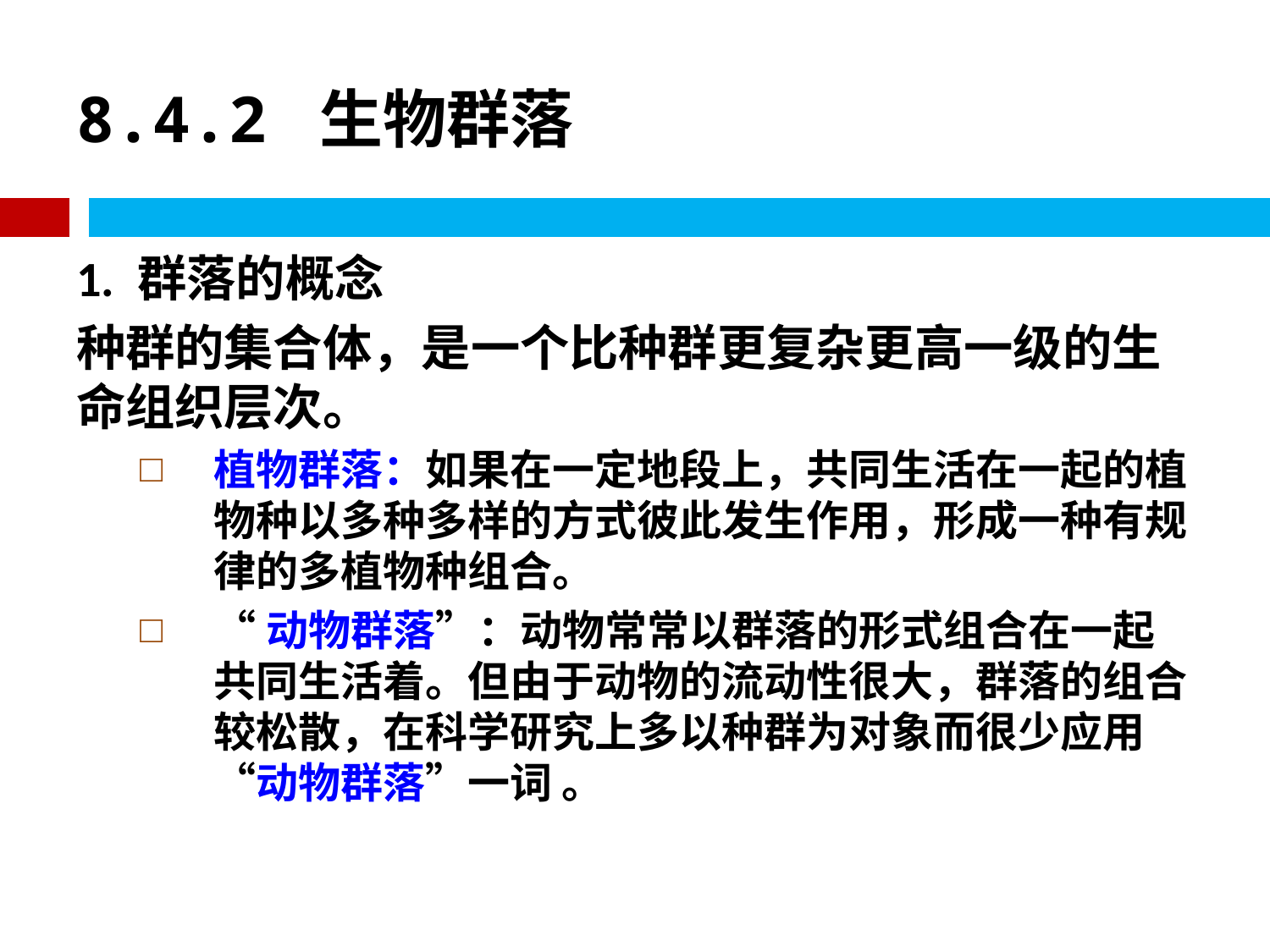

# 8.4.2 生物群落
1. 群落的概念
种群的集合体，是一个比种群更复杂更高一级的生命组织层次。
植物群落：如果在一定地段上，共同生活在一起的植物种以多种多样的方式彼此发生作用，形成一种有规律的多植物种组合。
“动物群落”：动物常常以群落的形式组合在一起共同生活着。但由于动物的流动性很大，群落的组合较松散，在科学研究上多以种群为对象而很少应用“动物群落”一词 。